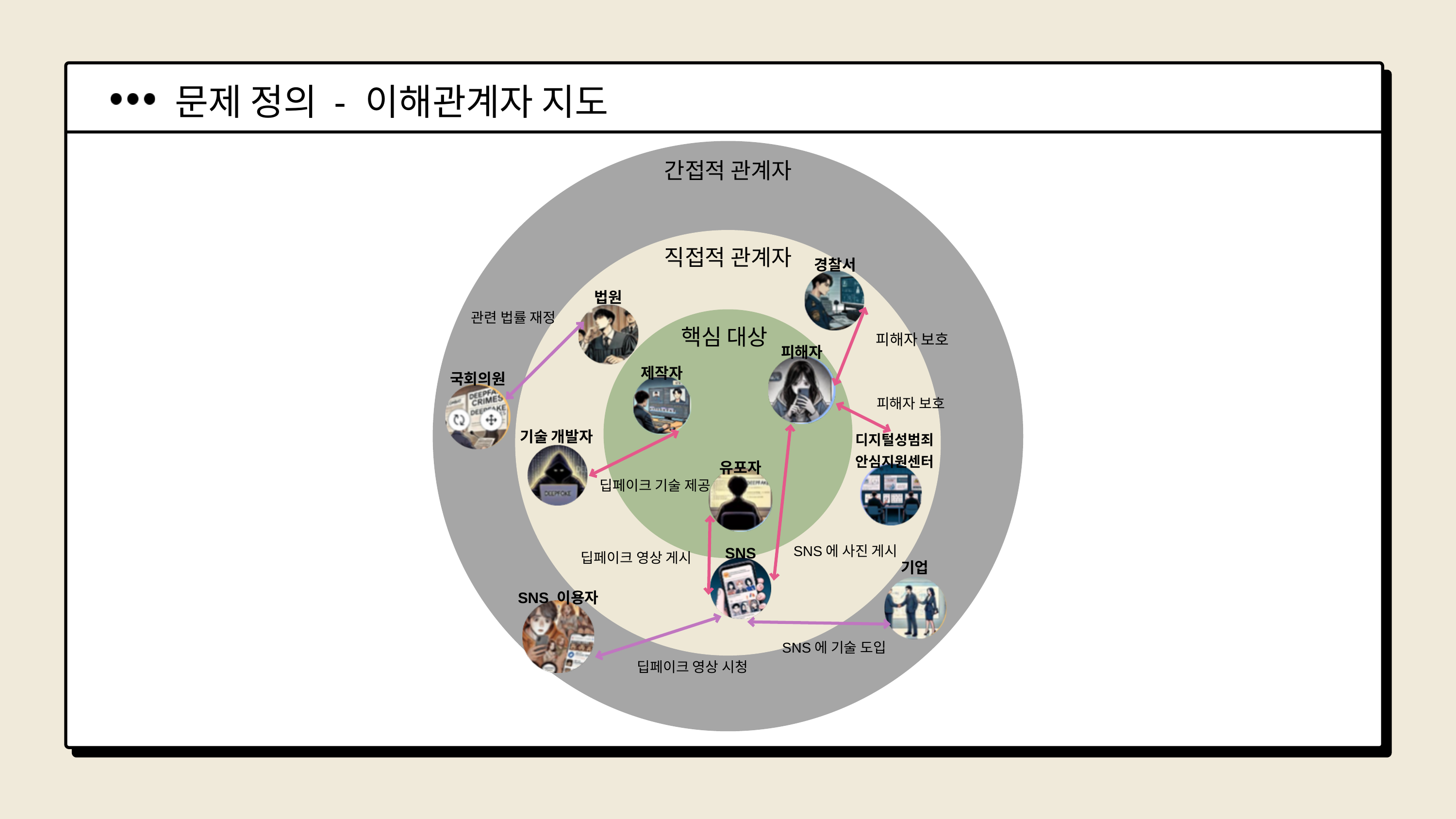

문제 정의 - 이해관계자 지도

간접적 관계자

직접적 관계자
경찰서

법원
관련 법률 재정

핵심 대상

피해자 보호
피해자

제작자
국회의원

피해자 보호

기술 개발자

디지털성범죄
안심지원센터

유포자

딥페이크 기술 제공

SNS에 사진 게시
SNS
딥페이크 영상 게시
기업

SNS 이용자

SNS에 기술 도입
딥페이크 영상 시청